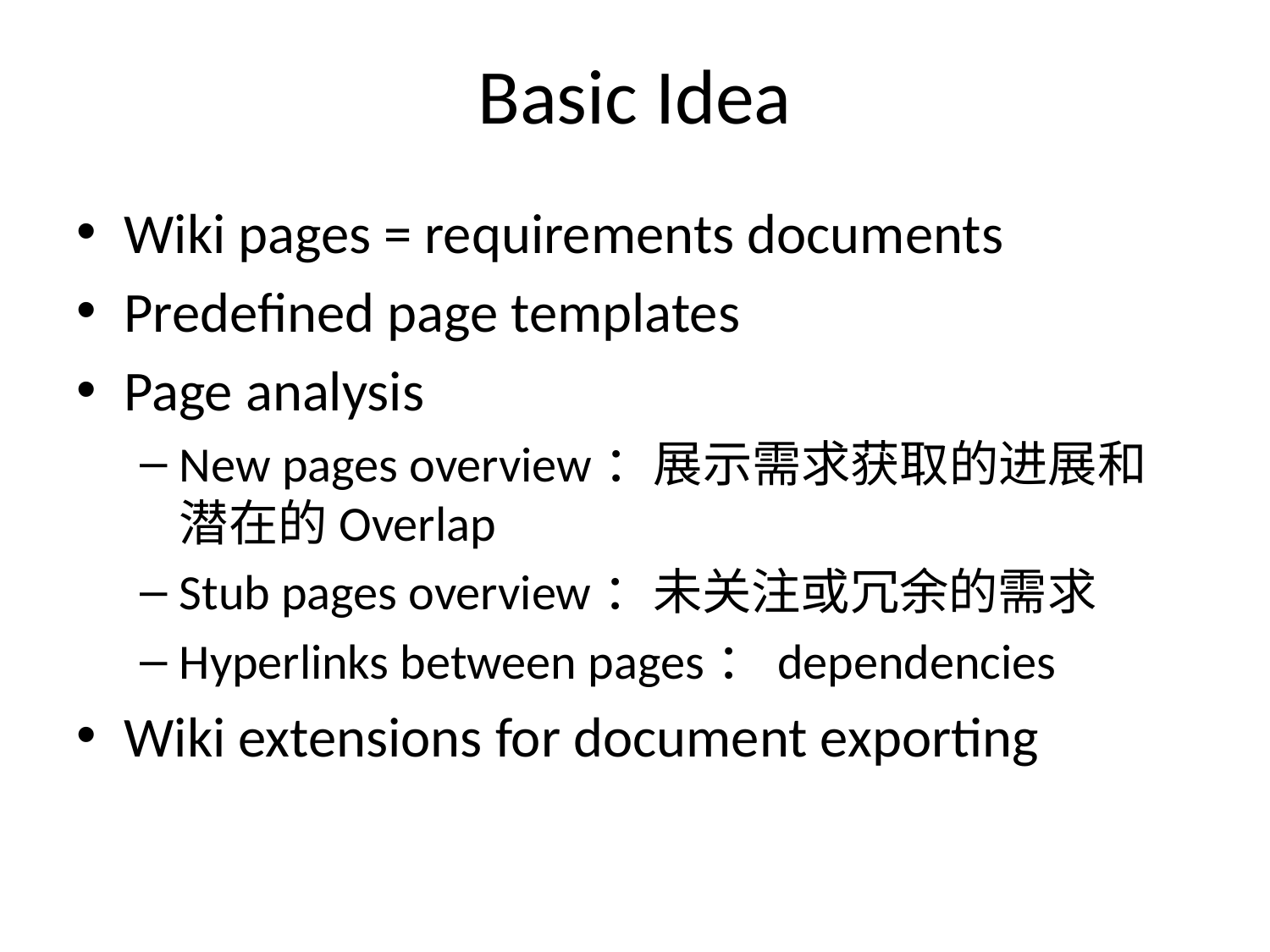

# Basic Idea
Wiki pages = requirements documents
Predefined page templates
Page analysis
New pages overview：展示需求获取的进展和潜在的Overlap
Stub pages overview：未关注或冗余的需求
Hyperlinks between pages：dependencies
Wiki extensions for document exporting